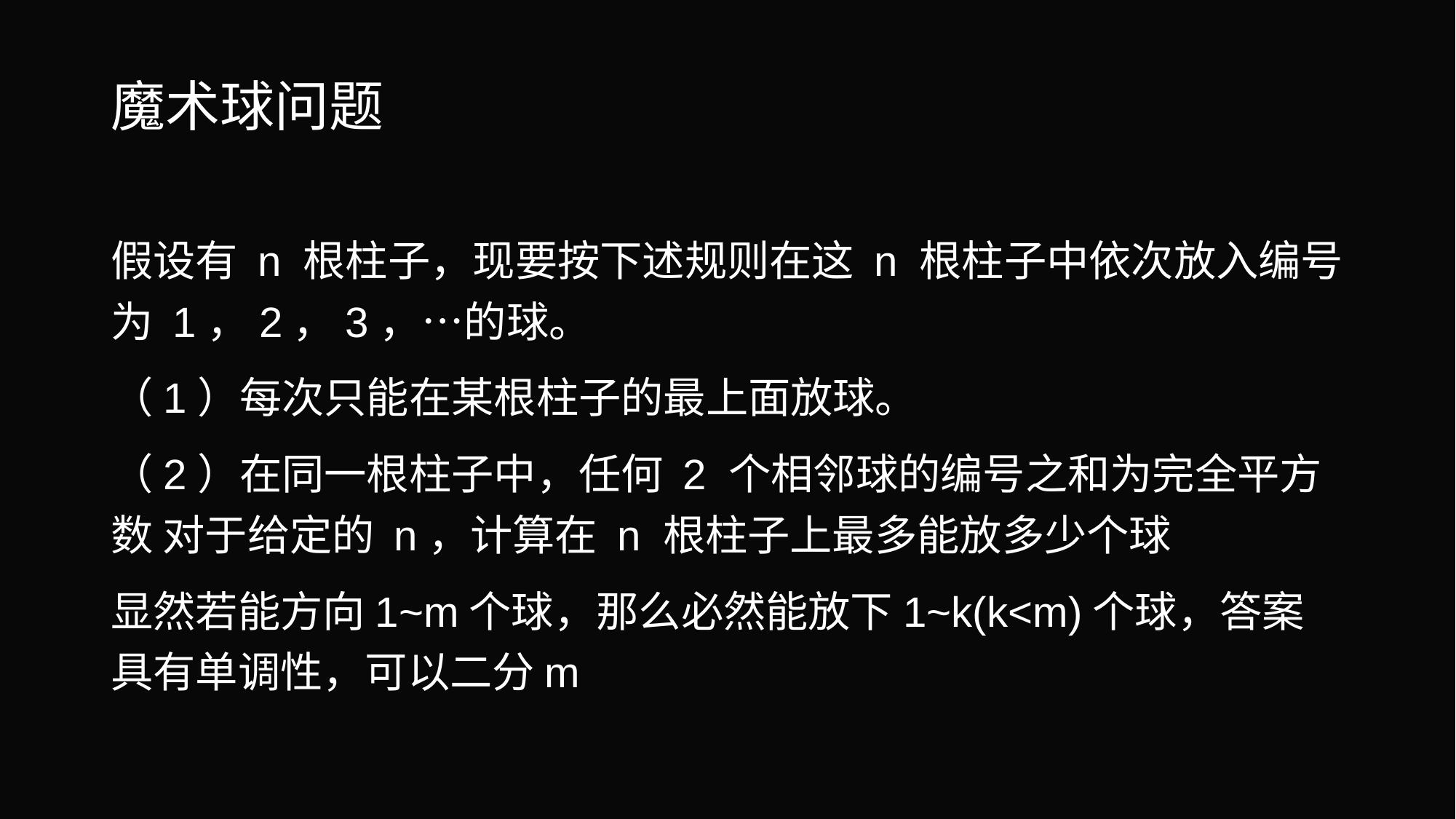

# 魔术球问题
假设有 n 根柱子，现要按下述规则在这 n 根柱子中依次放入编号为 1，2，3，…的球。
（1）每次只能在某根柱子的最上面放球。
（2）在同一根柱子中，任何 2 个相邻球的编号之和为完全平方数 对于给定的 n，计算在 n 根柱子上最多能放多少个球
显然若能方向1~m个球，那么必然能放下1~k(k<m)个球，答案具有单调性，可以二分m